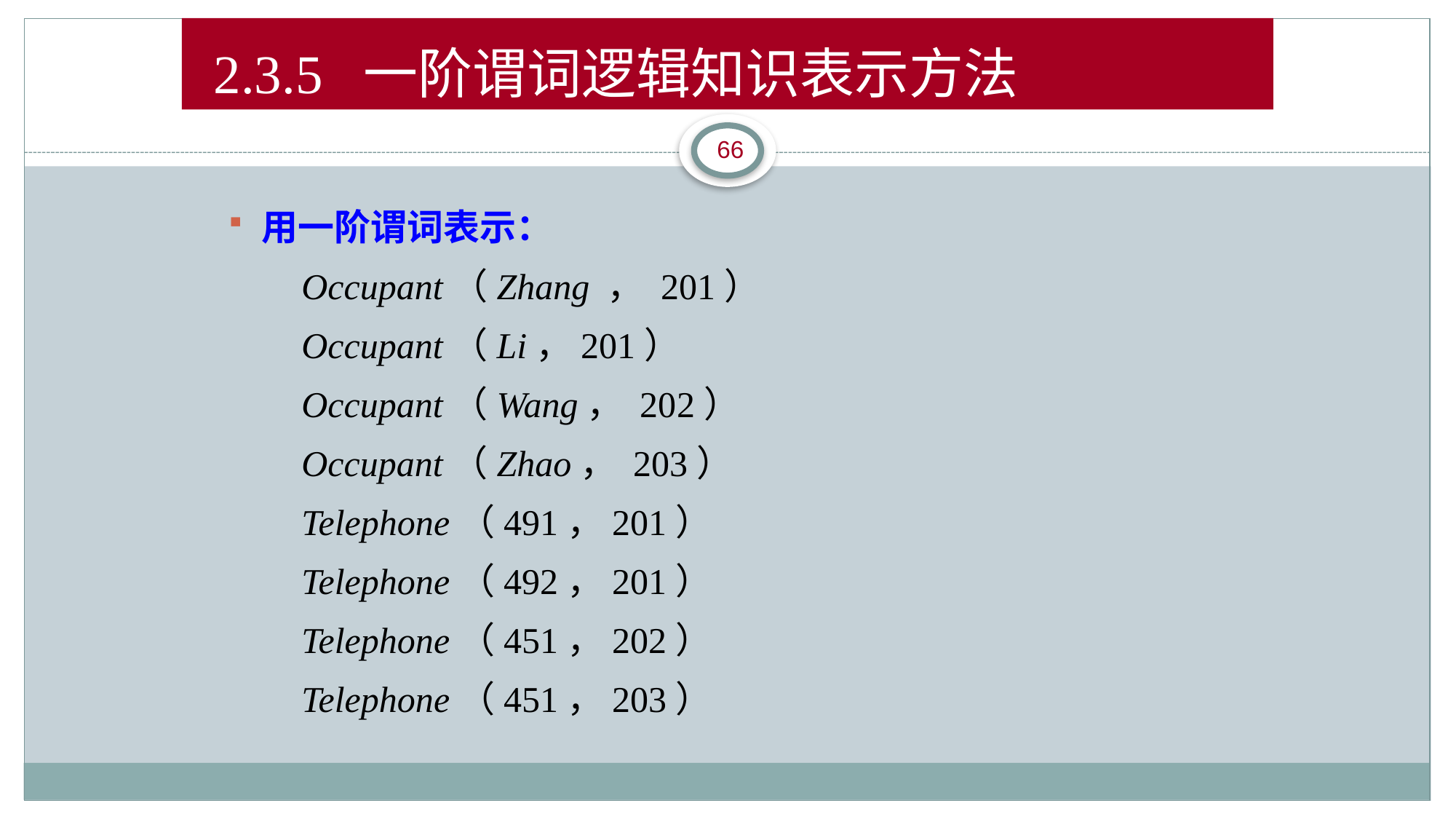

2.3.5  一阶谓词逻辑知识表示方法
#
用一阶谓词表示：
        Occupant（Zhang ， 201）
        Occupant（Li，201）
        Occupant（Wang， 202）
        Occupant（Zhao， 203）
        Telephone（491，201）
        Telephone（492，201）
        Telephone（451，202）
        Telephone（451，203）
66